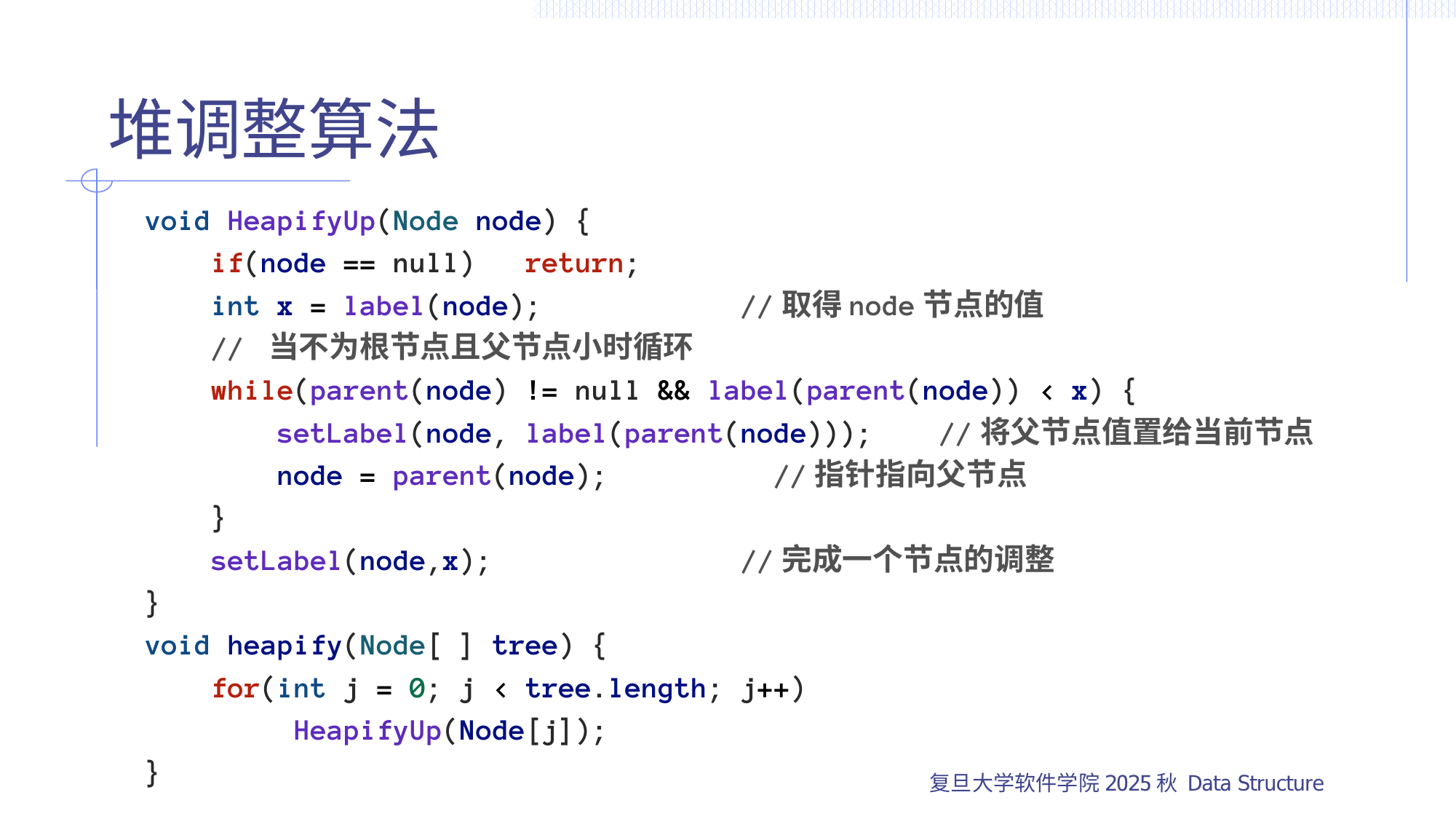

# 堆调整算法
void HeapifyUp(Node node) {
    if(node == null)   return;
    int x = label(node);            //取得node节点的值
    // 当不为根节点且父节点小时循环
    while(parent(node) != null && label(parent(node)) < x) {
        setLabel(node, label(parent(node)));    //将父节点值置给当前节点
        node = parent(node);          //指针指向父节点
    }
    setLabel(node,x);               //完成一个节点的调整
}
void heapify(Node[ ] tree) {
    for(int j = 0; j < tree.length; j++)
         HeapifyUp(Node[j]);
}